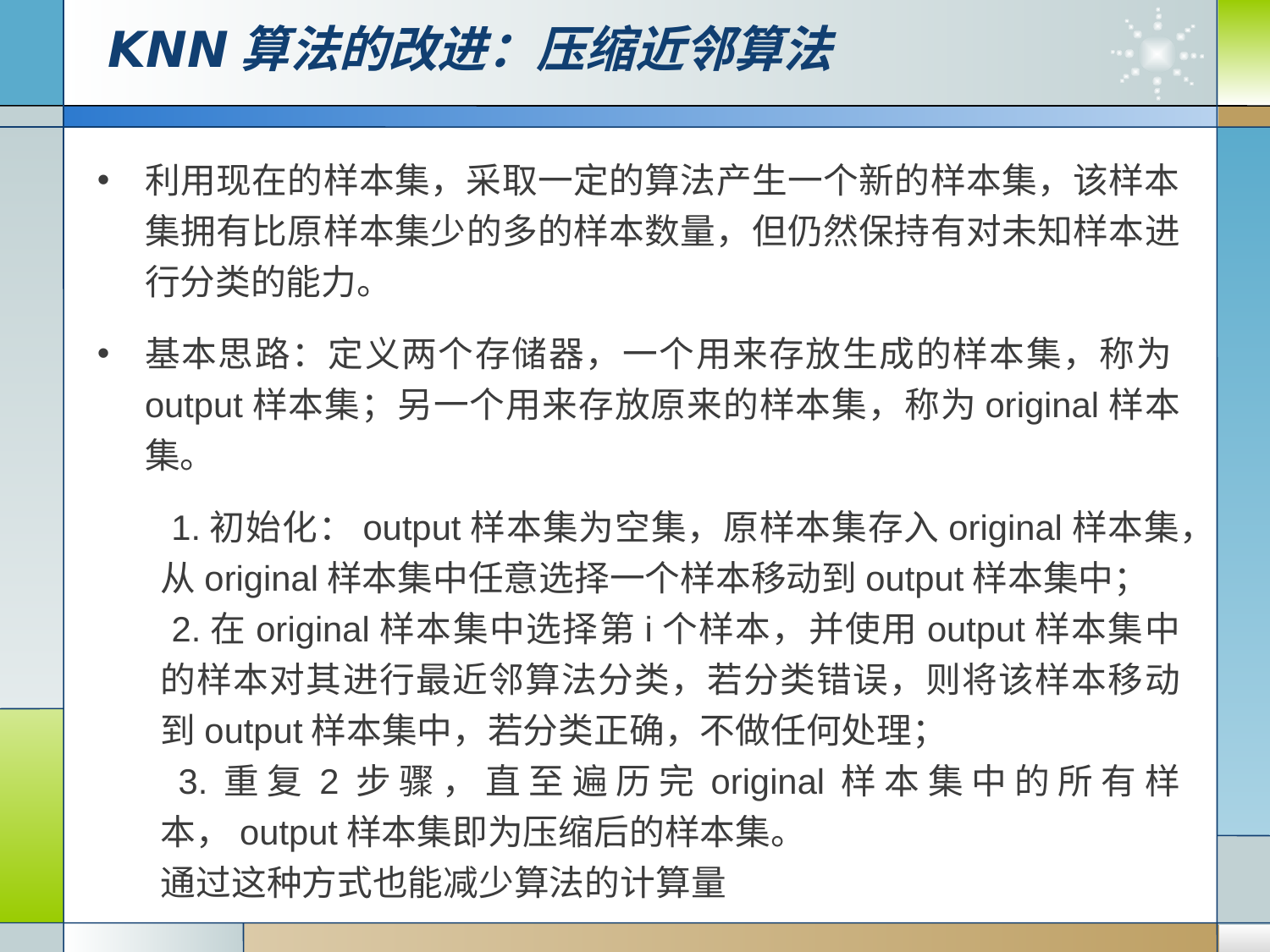

# KNN算法的改进：压缩近邻算法
利用现在的样本集，采取一定的算法产生一个新的样本集，该样本集拥有比原样本集少的多的样本数量，但仍然保持有对未知样本进行分类的能力。
基本思路：定义两个存储器，一个用来存放生成的样本集，称为output样本集；另一个用来存放原来的样本集，称为original样本集。
 1.初始化：output样本集为空集，原样本集存入original样本集，从original样本集中任意选择一个样本移动到output样本集中；
 2.在original样本集中选择第i个样本，并使用output样本集中的样本对其进行最近邻算法分类，若分类错误，则将该样本移动到output样本集中，若分类正确，不做任何处理；
 3.重复2步骤，直至遍历完original样本集中的所有样本，output样本集即为压缩后的样本集。
通过这种方式也能减少算法的计算量